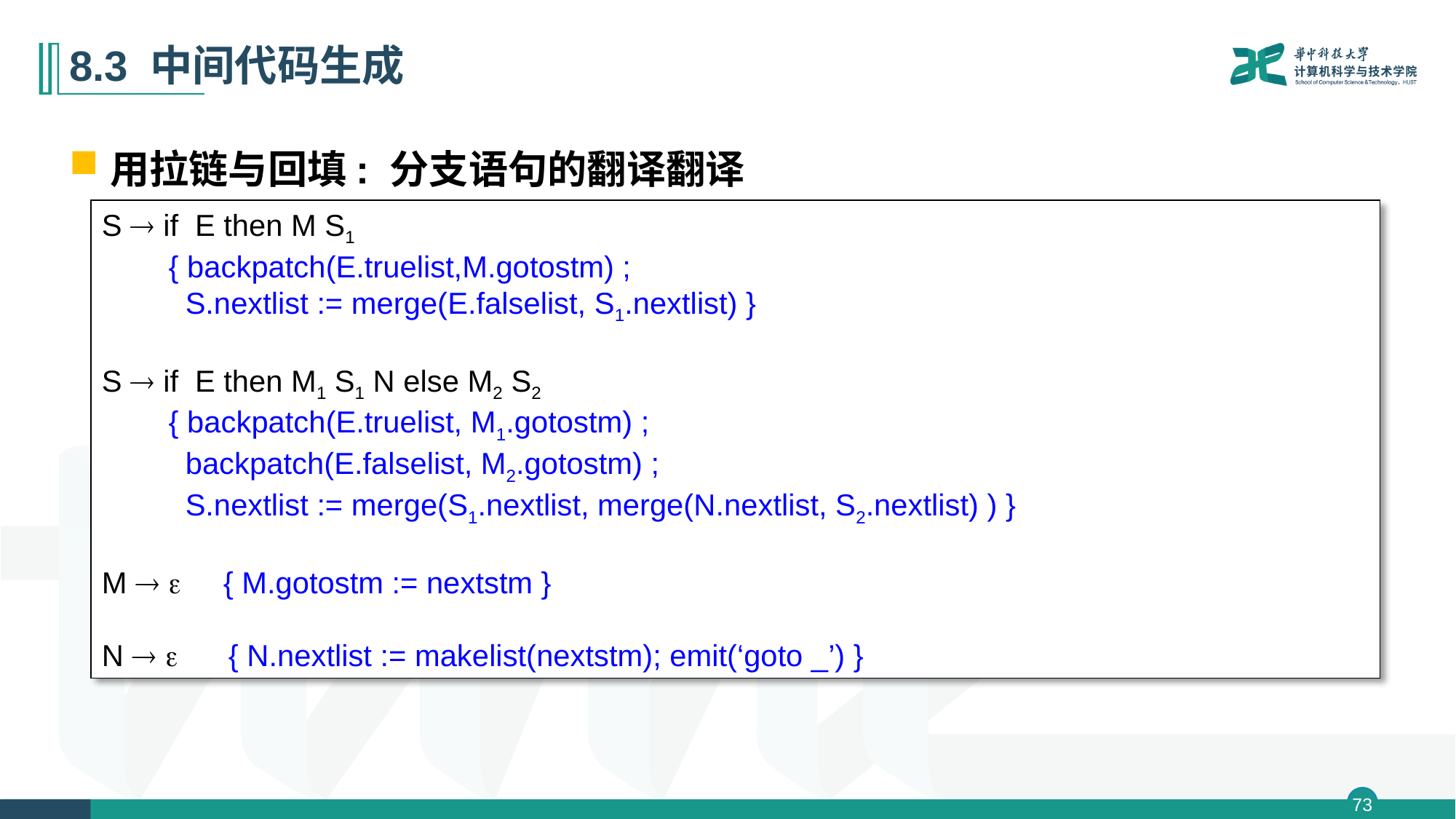

# 8.3 中间代码生成
用拉链与回填: 分支语句的翻译翻译

S → if  E then M S1
        { backpatch(E.truelist,M.gotostm) ;
          S.nextlist := merge(E.falselist, S1.nextlist) }

S → if  E then M1 S1 N else M2 S2
        { backpatch(E.truelist, M1.gotostm) ;
          backpatch(E.falselist, M2.gotostm) ;
          S.nextlist := merge(S1.nextlist, merge(N.nextlist, S2.nextlist) ) }

M → ε     { M.gotostm := nextstm }

N → ε      { N.nextlist := makelist(nextstm); emit(‘goto _’) }